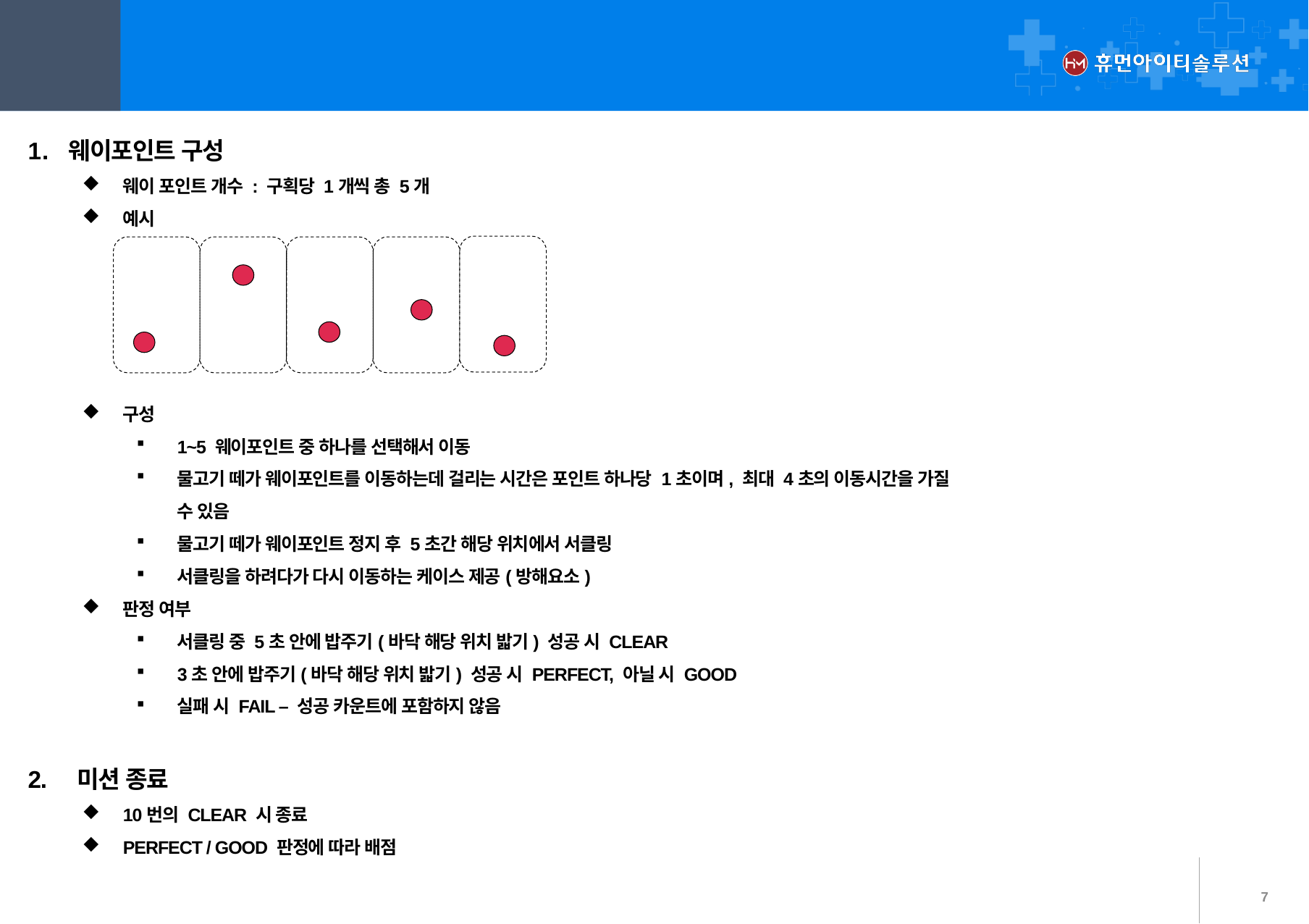

Ⅰ
피쉬아이
01
시스템
웨이포인트 구성
웨이 포인트 개수 : 구획당 1개씩 총 5개
예시

구성
1~5 웨이포인트 중 하나를 선택해서 이동
물고기 떼가 웨이포인트를 이동하는데 걸리는 시간은 포인트 하나당 1초이며, 최대 4초의 이동시간을 가질 수 있음
물고기 떼가 웨이포인트 정지 후 5초간 해당 위치에서 서클링
서클링을 하려다가 다시 이동하는 케이스 제공(방해요소)
판정 여부
서클링 중 5초 안에 밥주기(바닥 해당 위치 밟기) 성공 시 CLEAR
3초 안에 밥주기(바닥 해당 위치 밟기) 성공 시 PERFECT, 아닐 시 GOOD
실패 시 FAIL – 성공 카운트에 포함하지 않음

2.    미션 종료
10번의 CLEAR 시 종료
PERFECT / GOOD 판정에 따라 배점

7